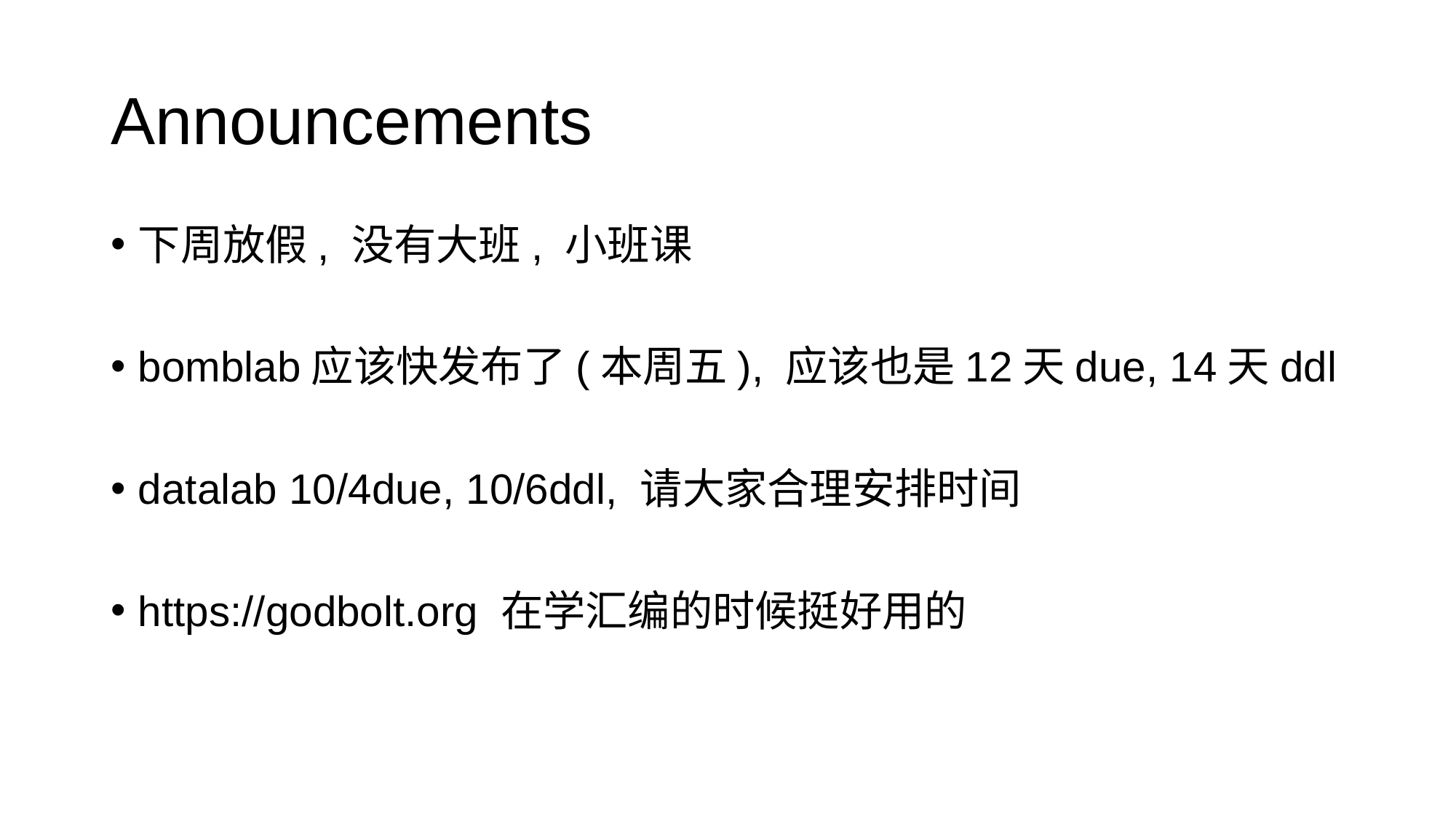

# Announcements
下周放假, 没有大班, 小班课

bomblab应该快发布了(本周五), 应该也是12天due, 14天ddl

datalab 10/4due, 10/6ddl, 请大家合理安排时间

https://godbolt.org 在学汇编的时候挺好用的